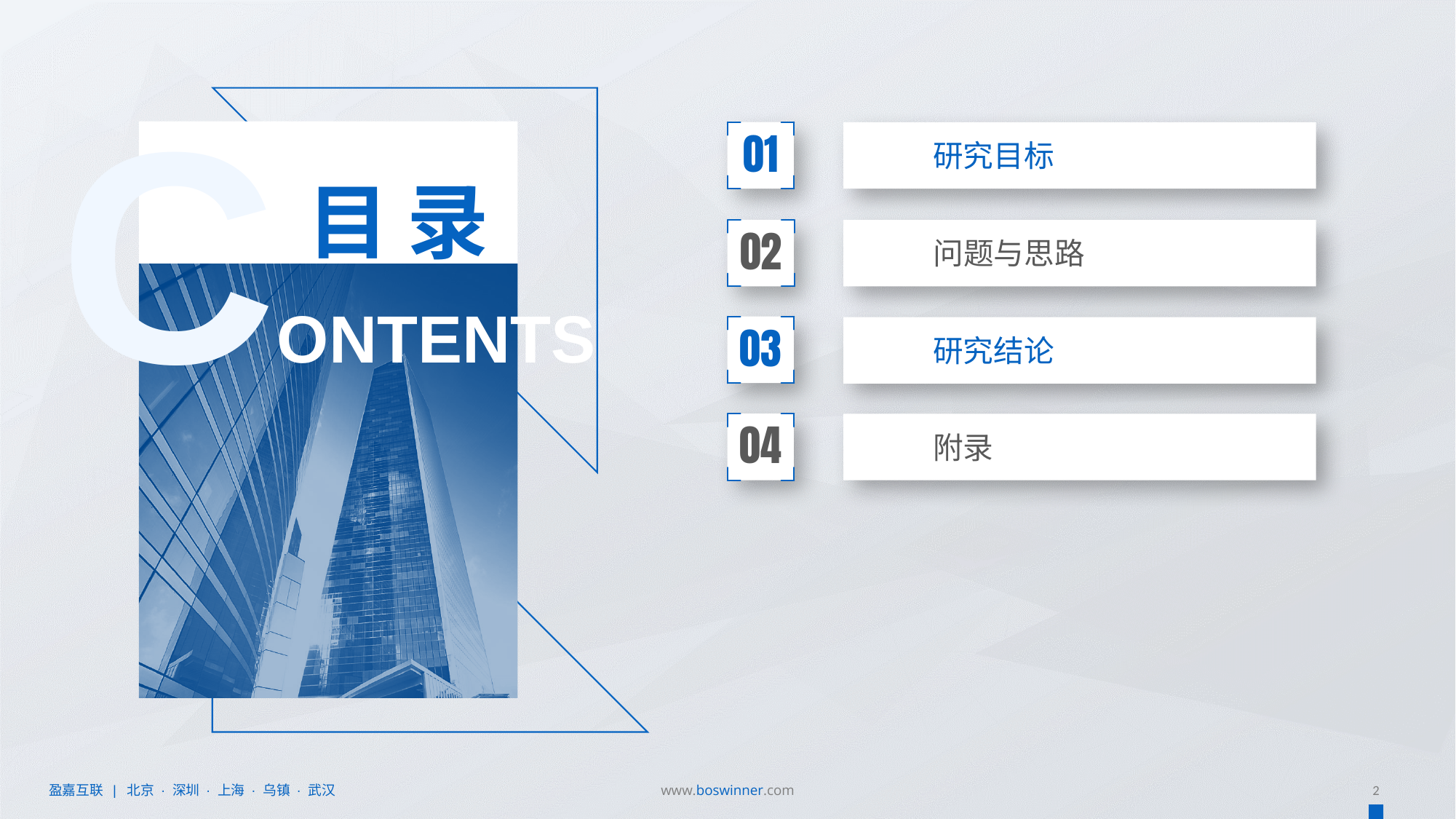

CONTENTS

01
研究目标
目 录

02
问题与思路

03
研究结论

04
附录